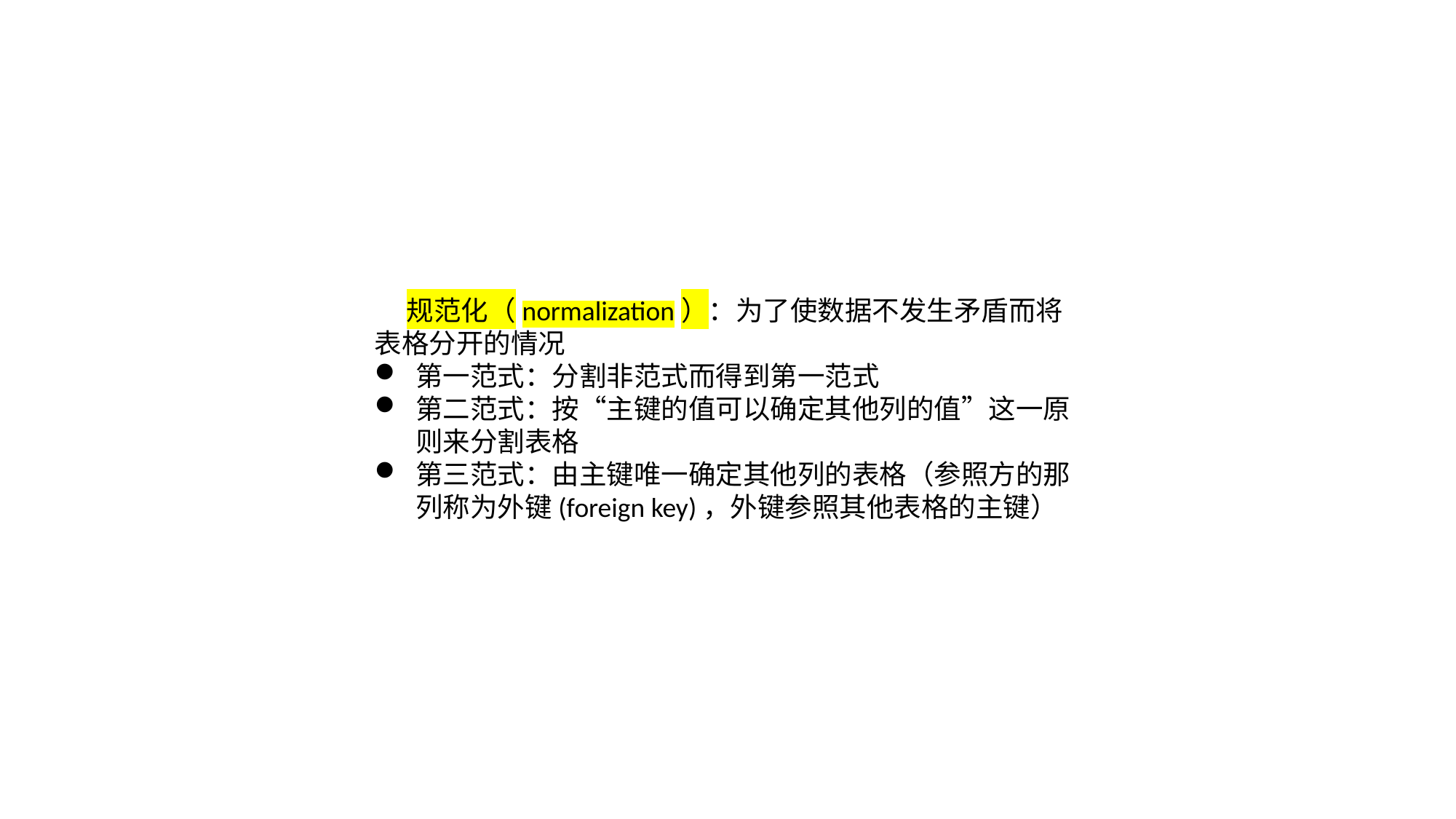

规范化（normalization）：为了使数据不发生矛盾而将表格分开的情况
第一范式：分割非范式而得到第一范式
第二范式：按“主键的值可以确定其他列的值”这一原则来分割表格
第三范式：由主键唯一确定其他列的表格（参照方的那列称为外键(foreign key)，外键参照其他表格的主键）